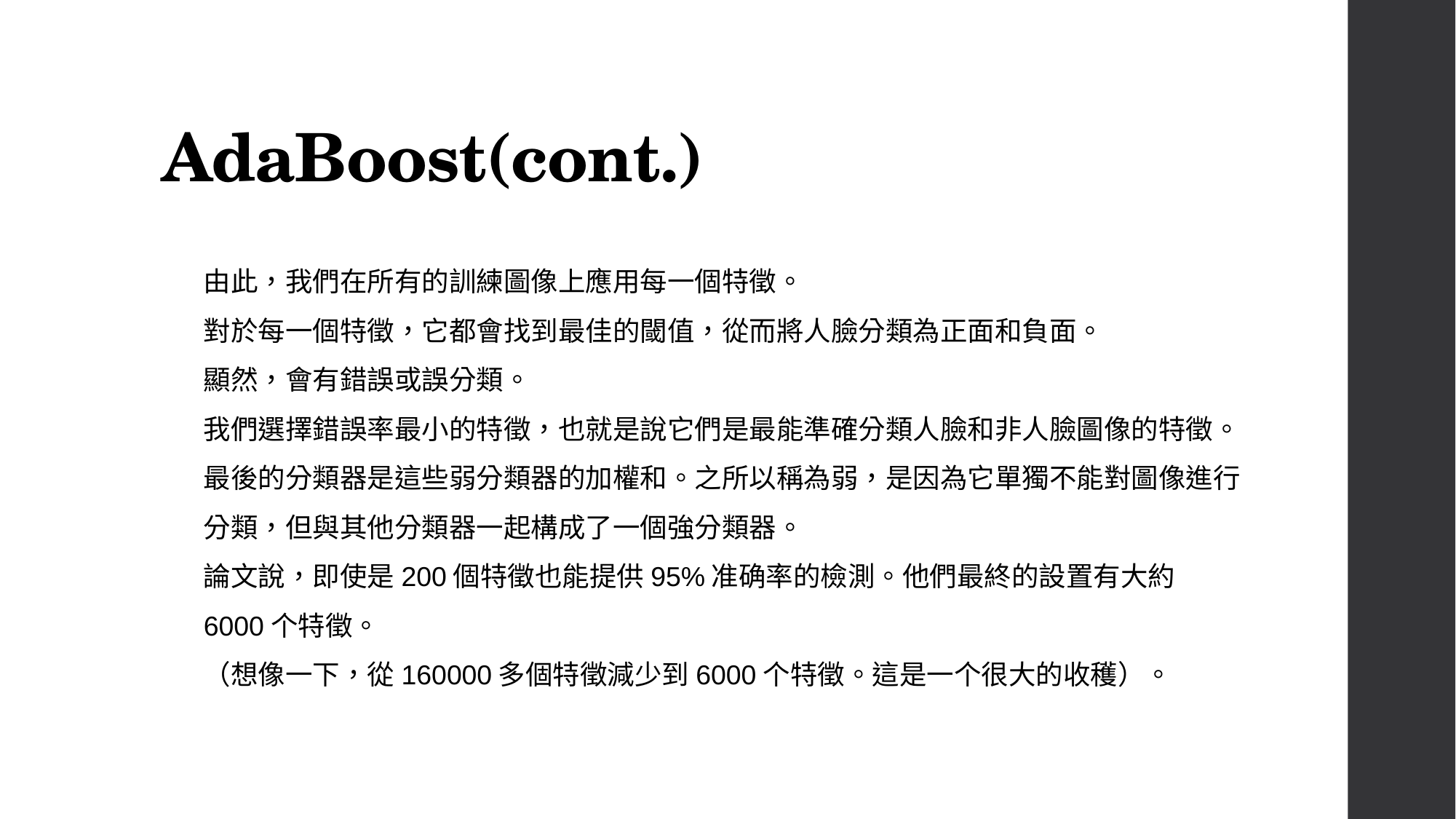

# AdaBoost(cont.)
由此，我們在所有的訓練圖像上應用每一個特徵。
對於每一個特徵，它都會找到最佳的閾值，從而將人臉分類為正面和負面。
顯然，會有錯誤或誤分類。
我們選擇錯誤率最小的特徵，也就是說它們是最能準確分類人臉和非人臉圖像的特徵。
最後的分類器是這些弱分類器的加權和。之所以稱為弱，是因為它單獨不能對圖像進行分類，但與其他分類器一起構成了一個強分類器。
論文說，即使是200個特徵也能提供95%准确率的檢測。他們最終的設置有大約6000个特徵。
（想像一下，從160000多個特徵減少到6000个特徵。這是一个很大的收穫）。